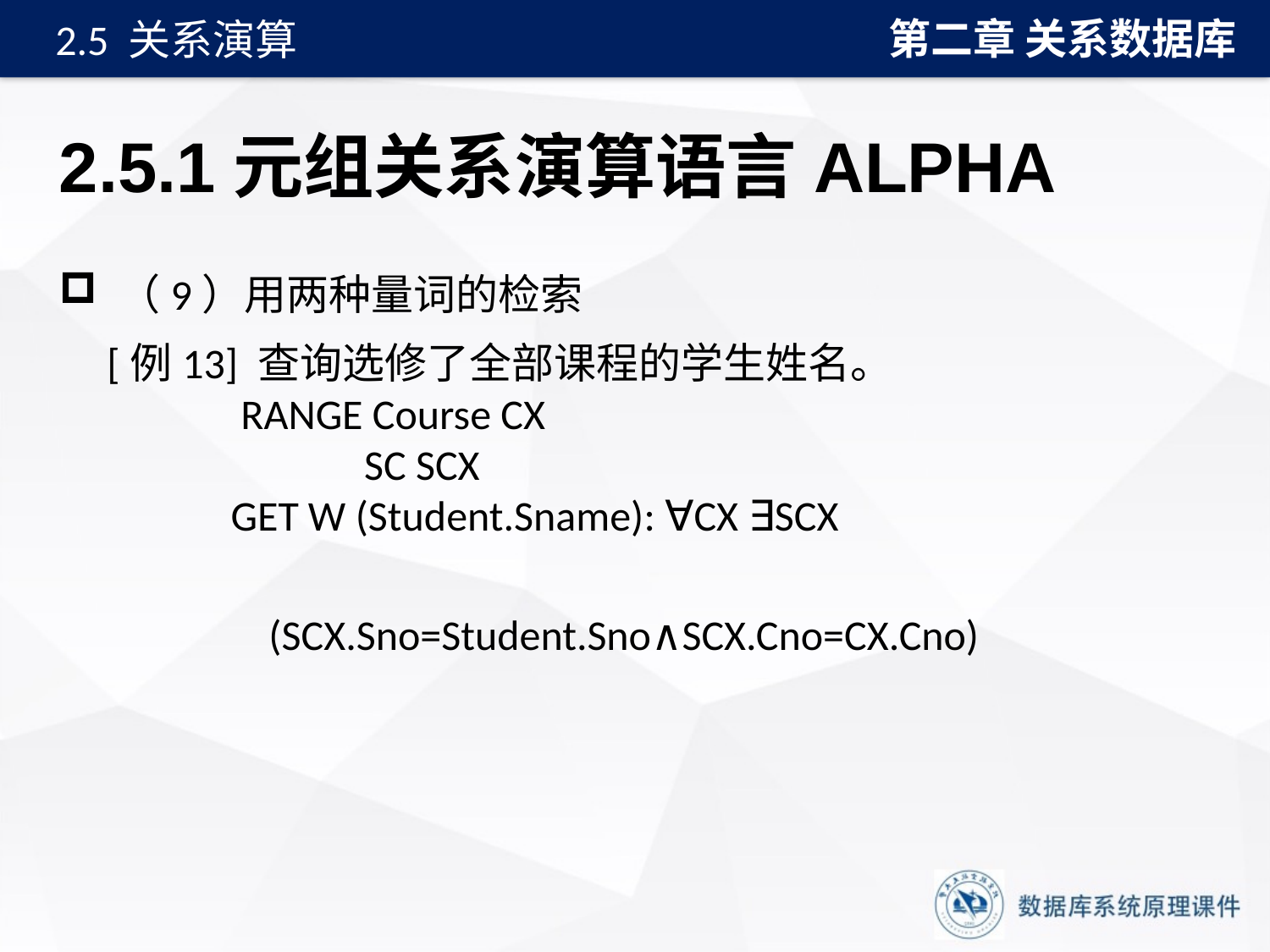

第二章 关系数据库
2.5 关系演算
# 2.5.1元组关系演算语言ALPHA
 （9）用两种量词的检索
     [例13] 查询选修了全部课程的学生姓名。
                  RANGE Course CX
                                SC SCX
                  GET W (Student.Sname): ∀CX ∃SCX
                      (SCX.Sno=Student.Sno∧SCX.Cno=CX.Cno)